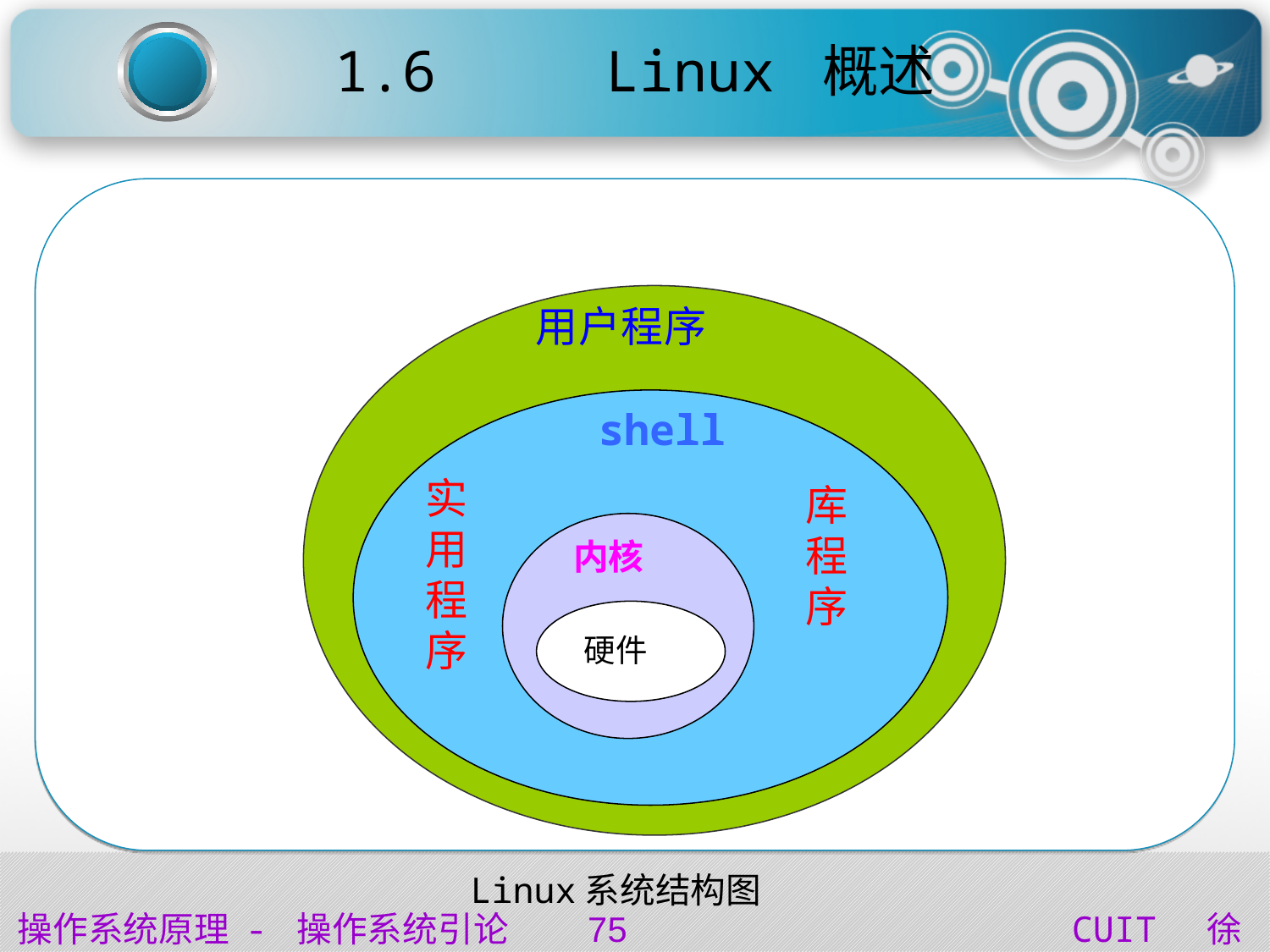

# 1.6     Linux 概述
Linux的体系结构

用户程序

shell
实用程序
库程序

内核

硬件
Linux系统结构图